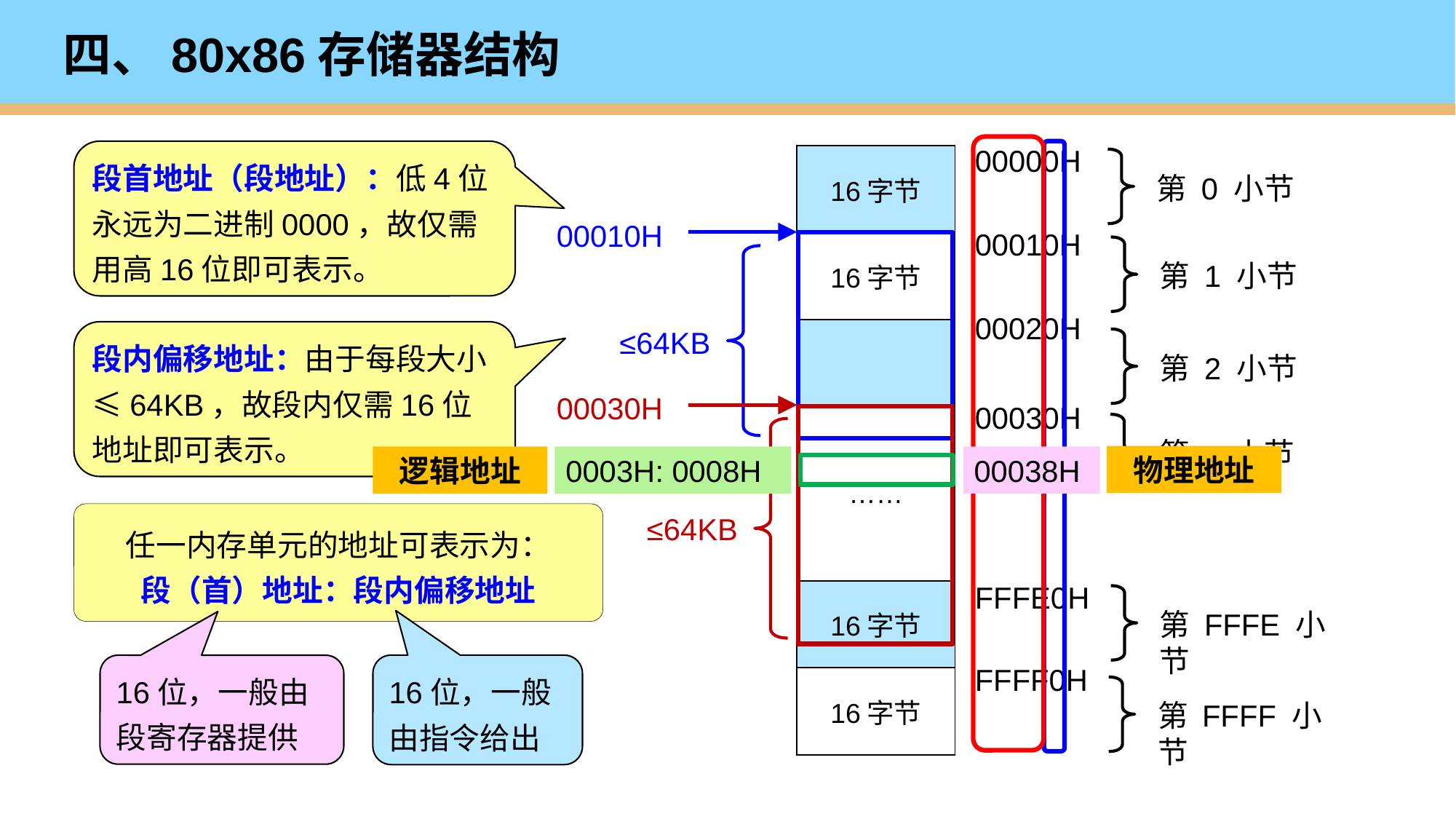

# 四、80x86存储器结构
00000H

段首地址（段地址）：低4位永远为二进制0000，故仅需用高16位即可表示。

| 16字节 |
| --- |
| 16字节 |
|  |
| …… |
| 16字节 |
| 16字节 |

第 0 小节
00010H
00010H

第 1 小节

≤64KB
00020H
段内偏移地址：由于每段大小≤64KB，故段内仅需16位地址即可表示。

第 2 小节
00030H
00030H

第 … 小节

≤64KB
物理地址
逻辑地址
0003H: 0008H
00038H

任一内存单元的地址可表示为：
段（首）地址：段内偏移地址
FFFE0H

第 FFFE 小节
16位，一般由指令给出
16位，一般由段寄存器提供
FFFF0H

第 FFFF 小节
33